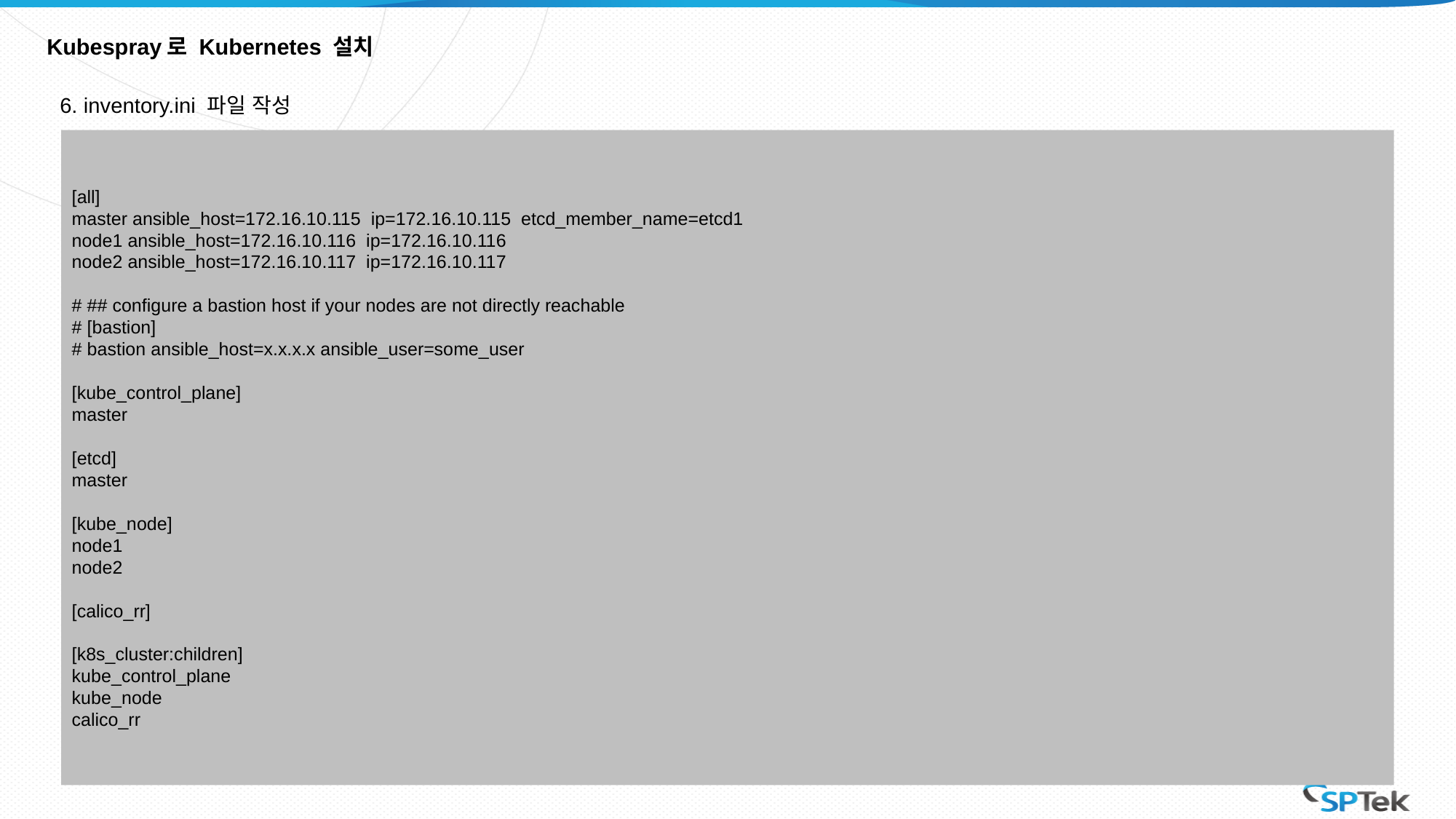

# Kubespray로 Kubernetes 설치
6. inventory.ini 파일 작성
[all]
master ansible_host=172.16.10.115  ip=172.16.10.115  etcd_member_name=etcd1
node1 ansible_host=172.16.10.116  ip=172.16.10.116
node2 ansible_host=172.16.10.117  ip=172.16.10.117

# ## configure a bastion host if your nodes are not directly reachable
# [bastion]
# bastion ansible_host=x.x.x.x ansible_user=some_user

[kube_control_plane]
master

[etcd]
master

[kube_node]
node1
node2

[calico_rr]

[k8s_cluster:children]
kube_control_plane
kube_node
calico_rr